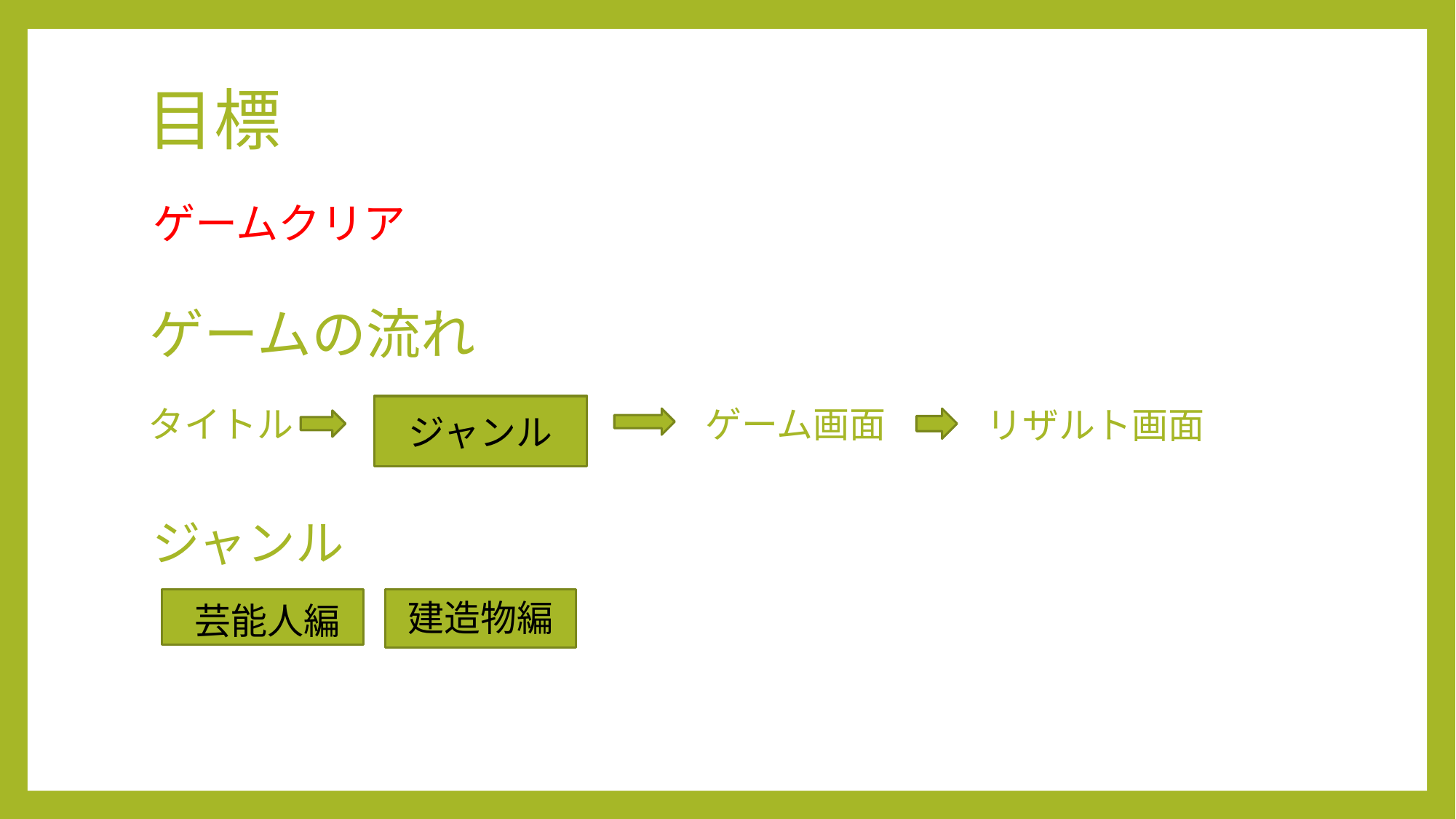

# 目標
ゲームクリア
ゲームの流れ
ジャンル選択
ジャンル
ゲーム画面
タイトル
リザルト画面

ジャンル
建造物編

芸能人編